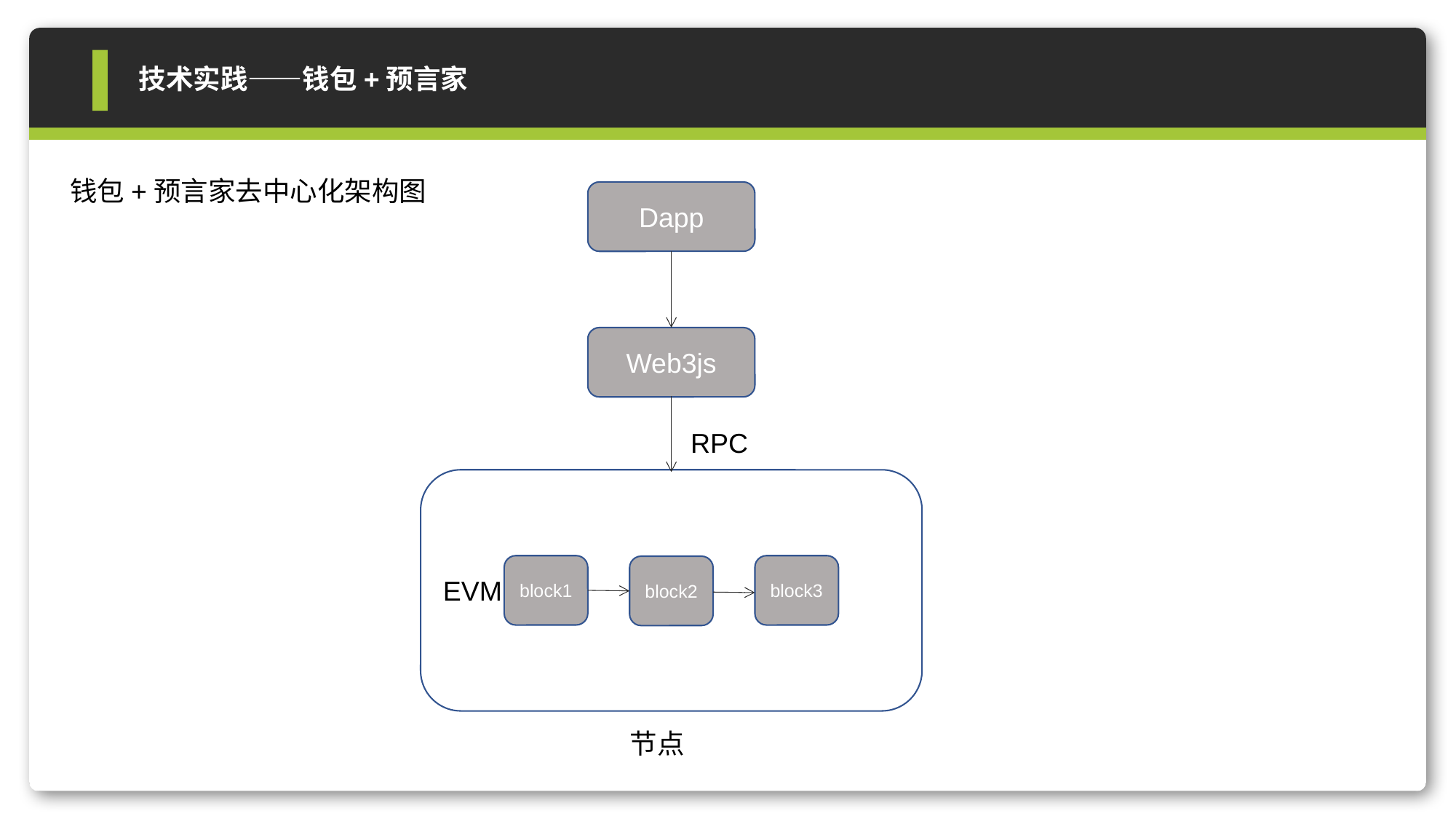

技术实践——钱包+预言家
钱包+预言家去中心化架构图
Dapp
Web3js
RPC
EVM
block1
block3
block2
节点